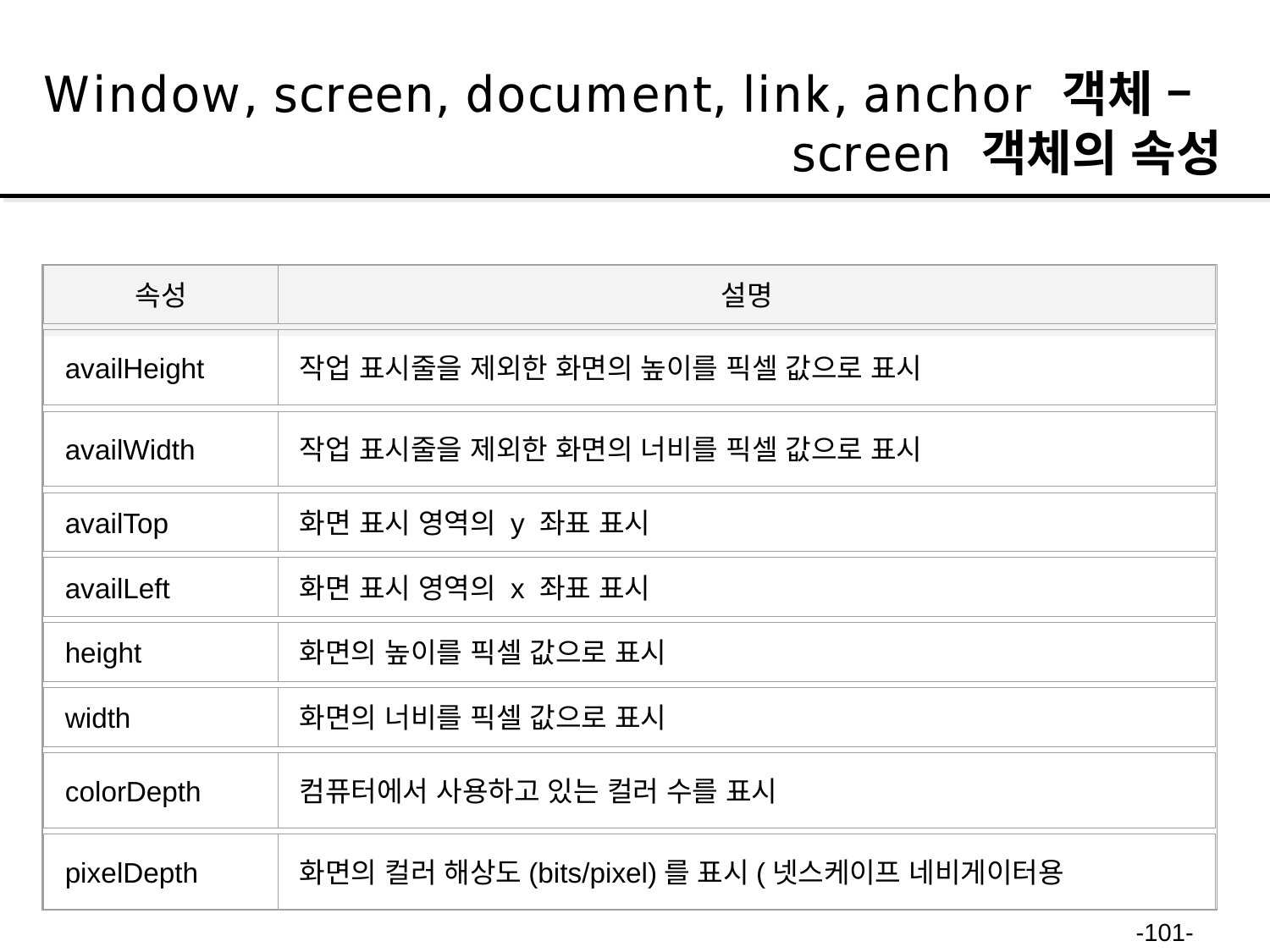

Window, screen, document, link, anchor 객체 –
                                                    screen 객체의 속성

속성

설명

availHeight

작업 표시줄을 제외한 화면의 높이를 픽셀 값으로 표시

availWidth

작업 표시줄을 제외한 화면의 너비를 픽셀 값으로 표시

availTop

화면 표시 영역의 y 좌표 표시

availLeft

화면 표시 영역의 x 좌표 표시

height

화면의 높이를 픽셀 값으로 표시

width

화면의 너비를 픽셀 값으로 표시

colorDepth

컴퓨터에서 사용하고 있는 컬러 수를 표시

pixelDepth

화면의 컬러 해상도(bits/pixel)를 표시(넷스케이프 네비게이터용

-101-